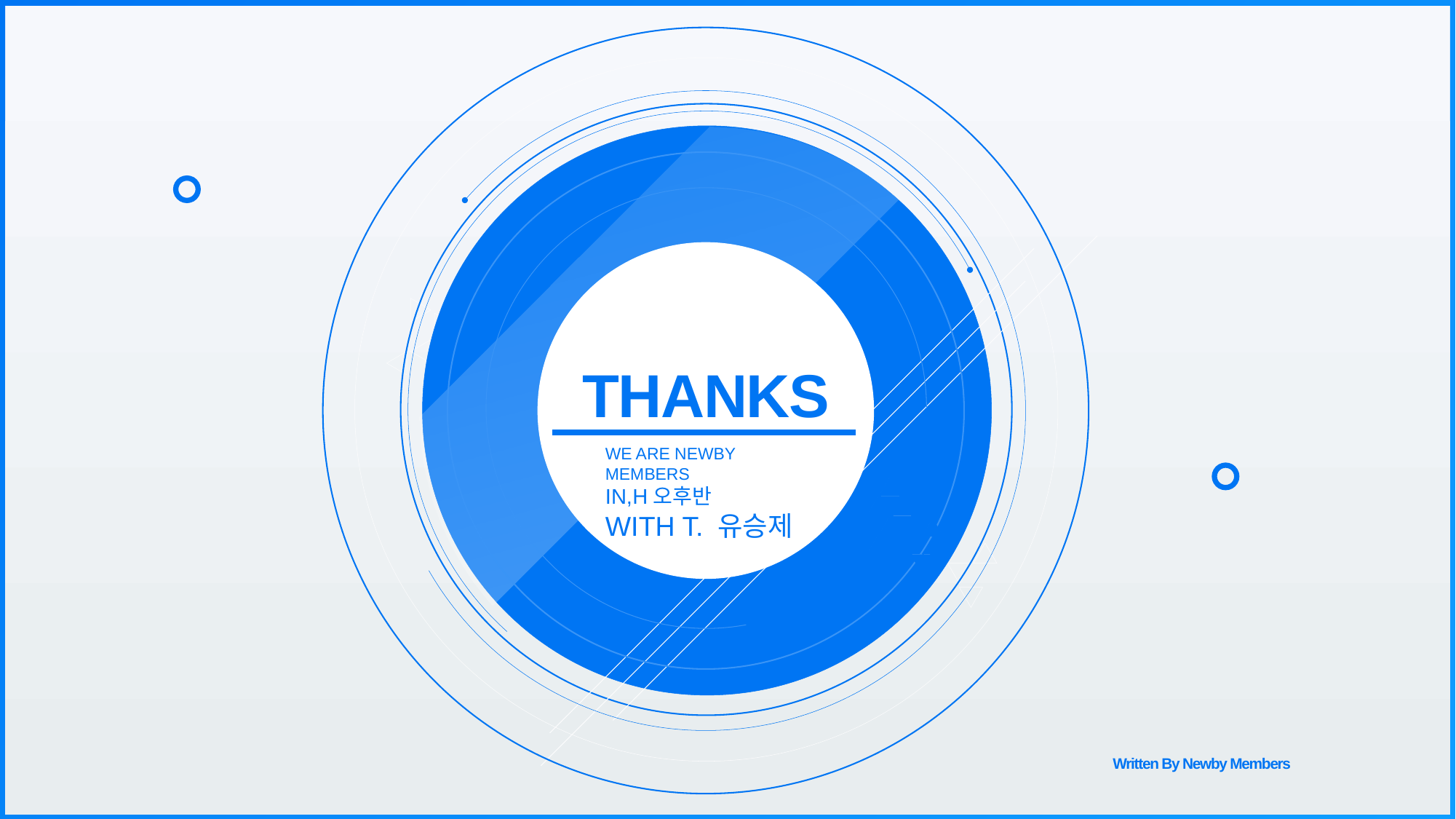

v

title
DESIGNED
BY L@RGO

THANKS

WE ARE NEWBY MEMBERS
IN,H오후반
WITH T. 유승제

You can design and create
Written By Newby Members